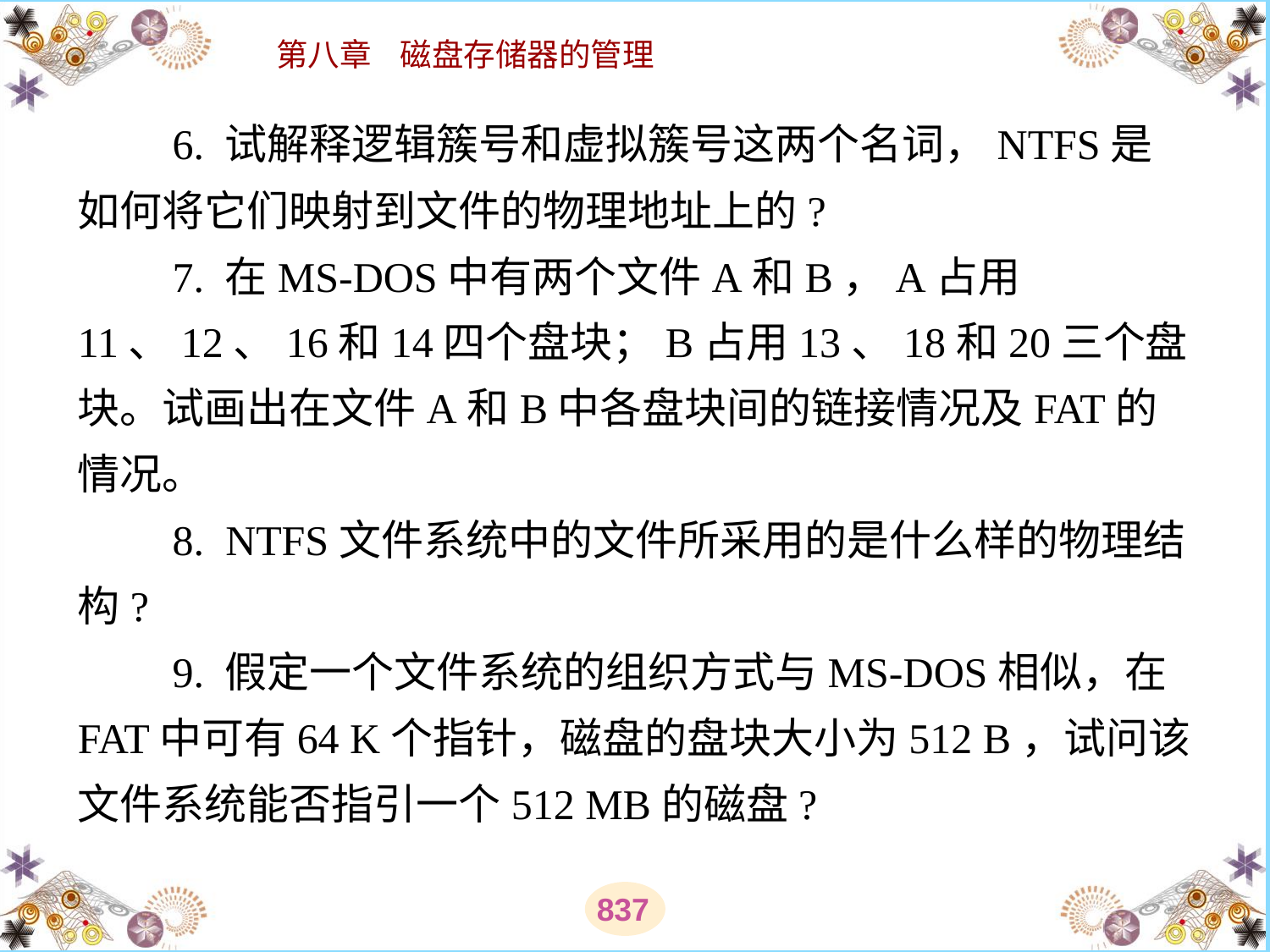

# 6. 试解释逻辑簇号和虚拟簇号这两个名词，NTFS是如何将它们映射到文件的物理地址上的? 　　7. 在MS-DOS中有两个文件A和B，A占用11、12、16和14四个盘块；B占用13、18和20三个盘块。试画出在文件A和B中各盘块间的链接情况及FAT的情况。 　　8.  NTFS文件系统中的文件所采用的是什么样的物理结构? 　　9. 假定一个文件系统的组织方式与MS-DOS相似，在FAT中可有64 K个指针，磁盘的盘块大小为512 B，试问该文件系统能否指引一个512 MB的磁盘?